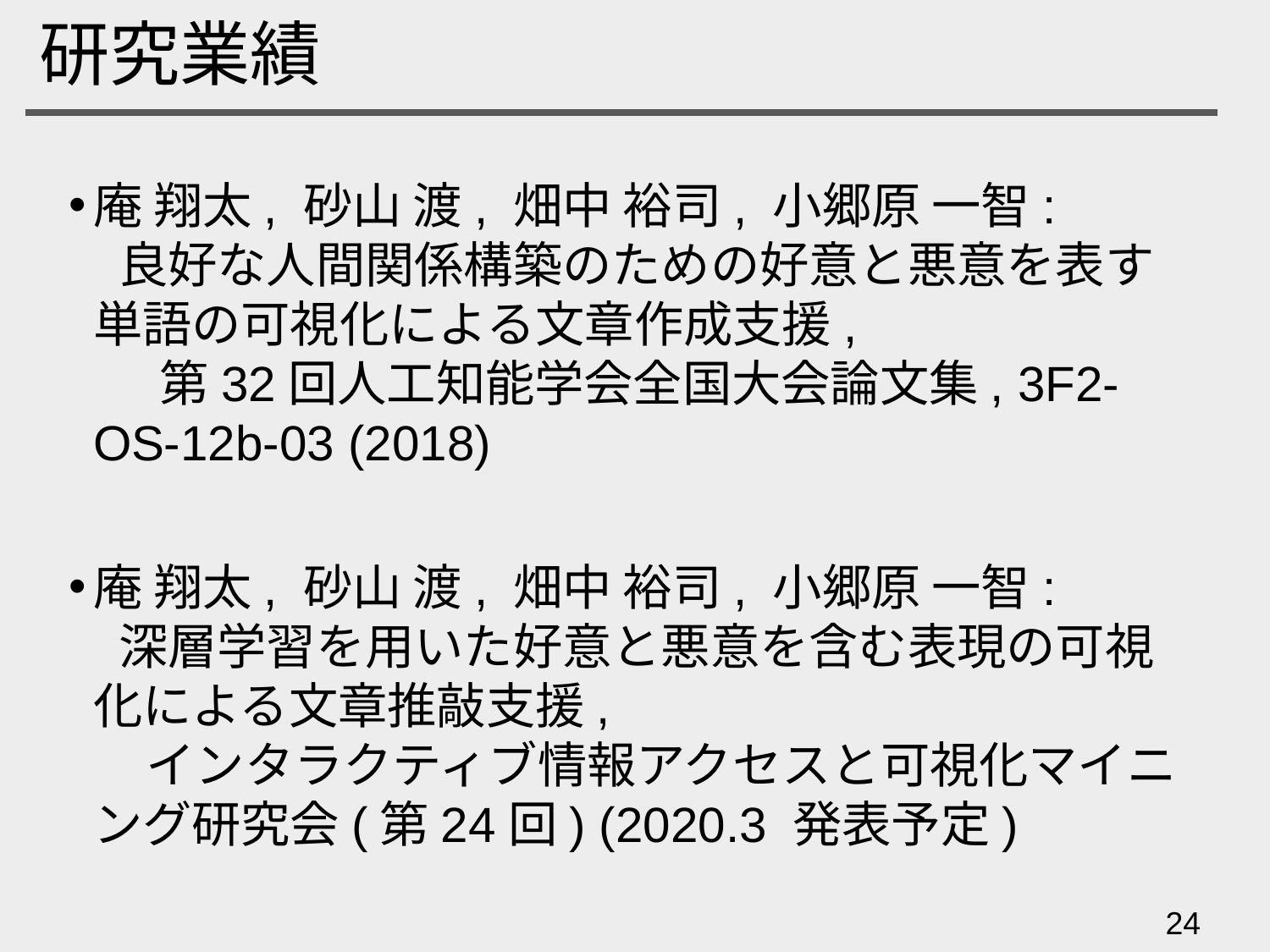

# 研究業績
庵 翔太, 砂山 渡, 畑中 裕司, 小郷原 一智:            良好な人間関係構築のための好意と悪意を表す単語の可視化による文章作成支援,                             第32回人工知能学会全国大会論文集, 3F2-OS-12b-03 (2018)

庵 翔太, 砂山 渡, 畑中 裕司, 小郷原 一智:            深層学習を用いた好意と悪意を含む表現の可視化による文章推敲支援,                                              インタラクティブ情報アクセスと可視化マイニング研究会(第24回) (2020.3 発表予定)

24